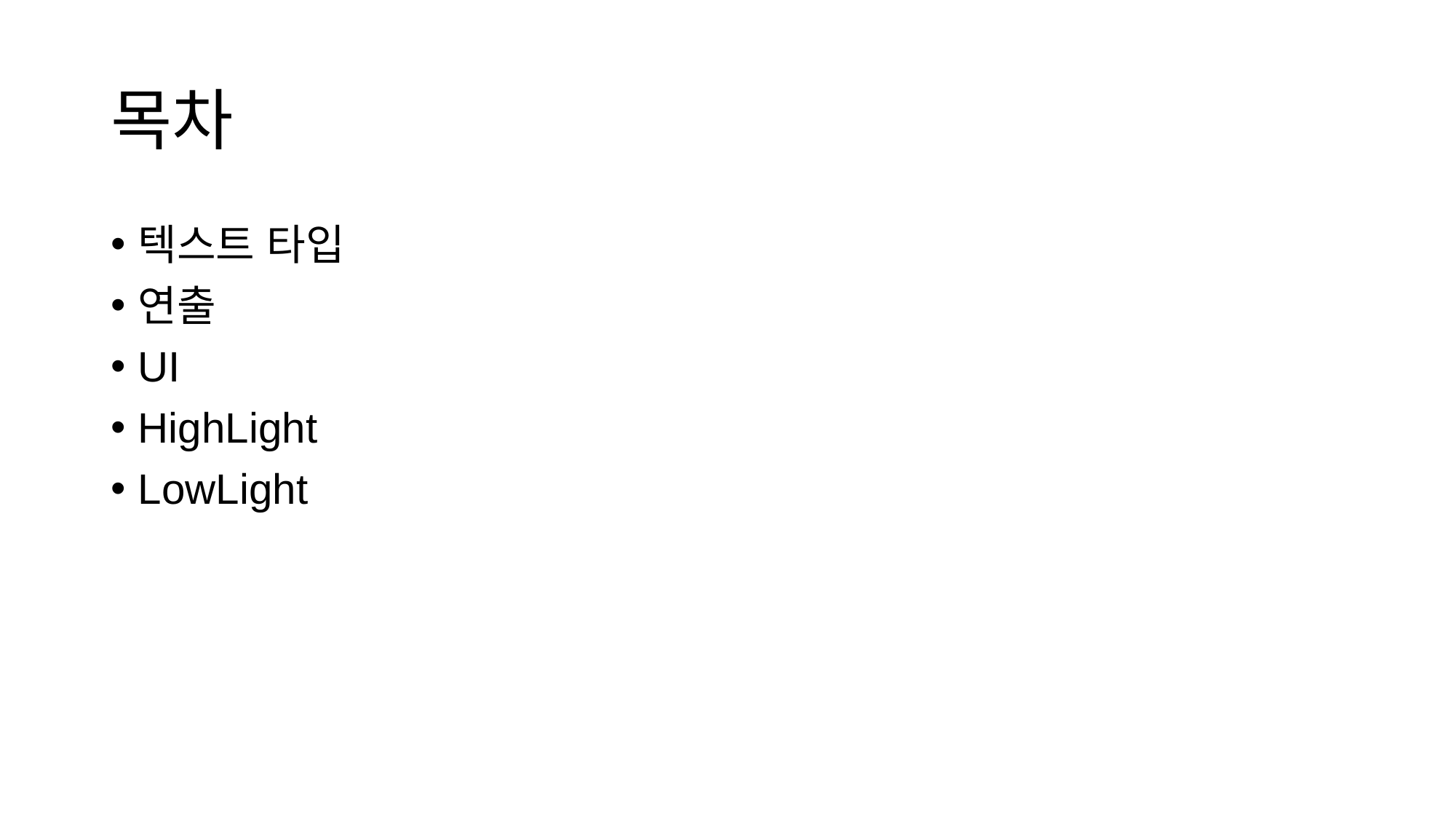

# 목차
텍스트 타입
연출
UI
HighLight
LowLight